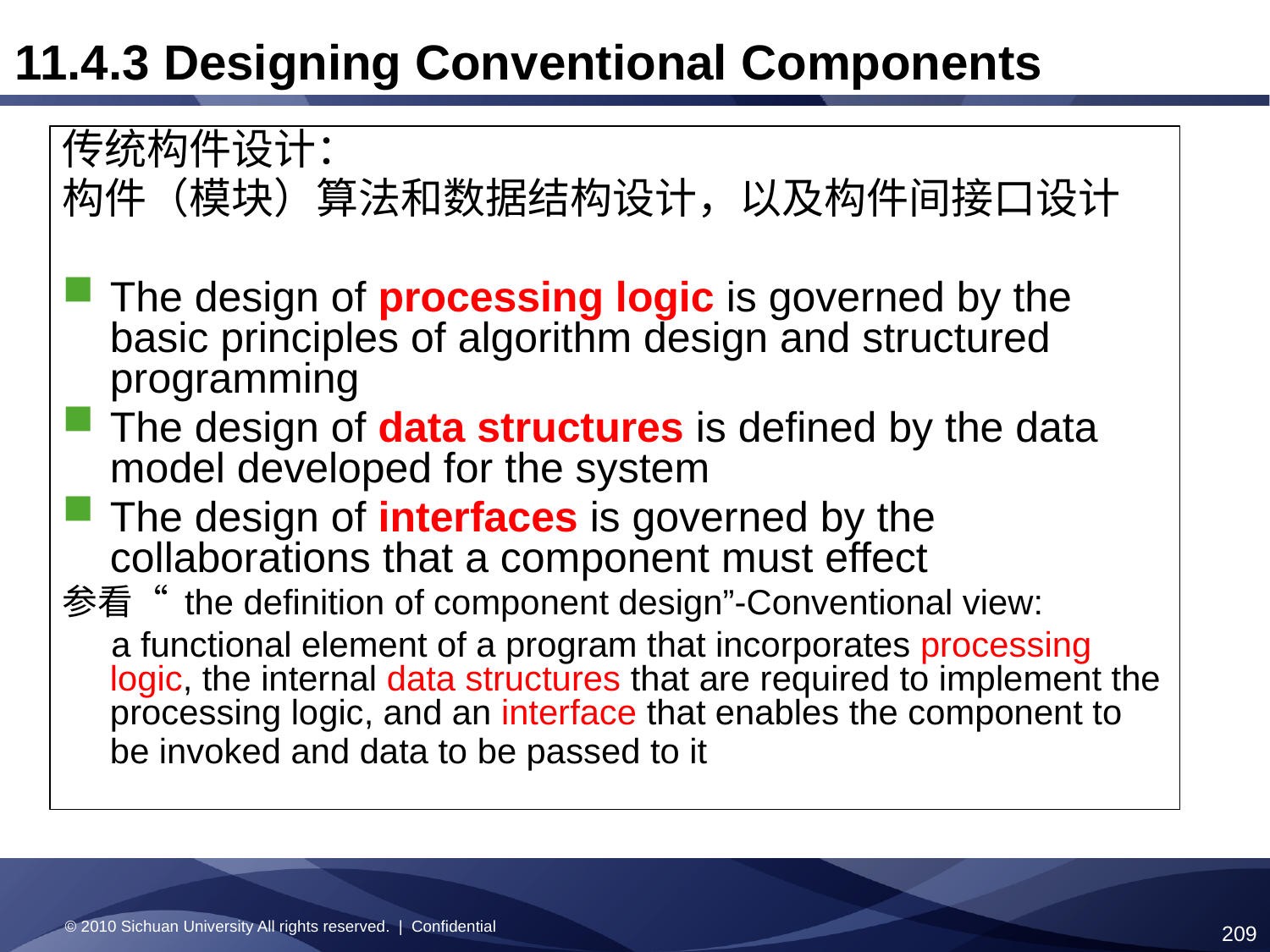

# 11.4.3 Designing Conventional Components
传统构件设计：
构件（模块）算法和数据结构设计，以及构件间接口设计

The design of processing logic is governed by the basic principles of algorithm design and structured programming
The design of data structures is defined by the data model developed for the system
The design of interfaces is governed by the collaborations that a component must effect
参看“ the definition of component design”-Conventional view:
     a functional element of a program that incorporates processing logic, the internal data structures that are required to implement the processing logic, and an interface that enables the component to be invoked and data to be passed to it
© 2010 Sichuan University All rights reserved.  |  Confidential
209